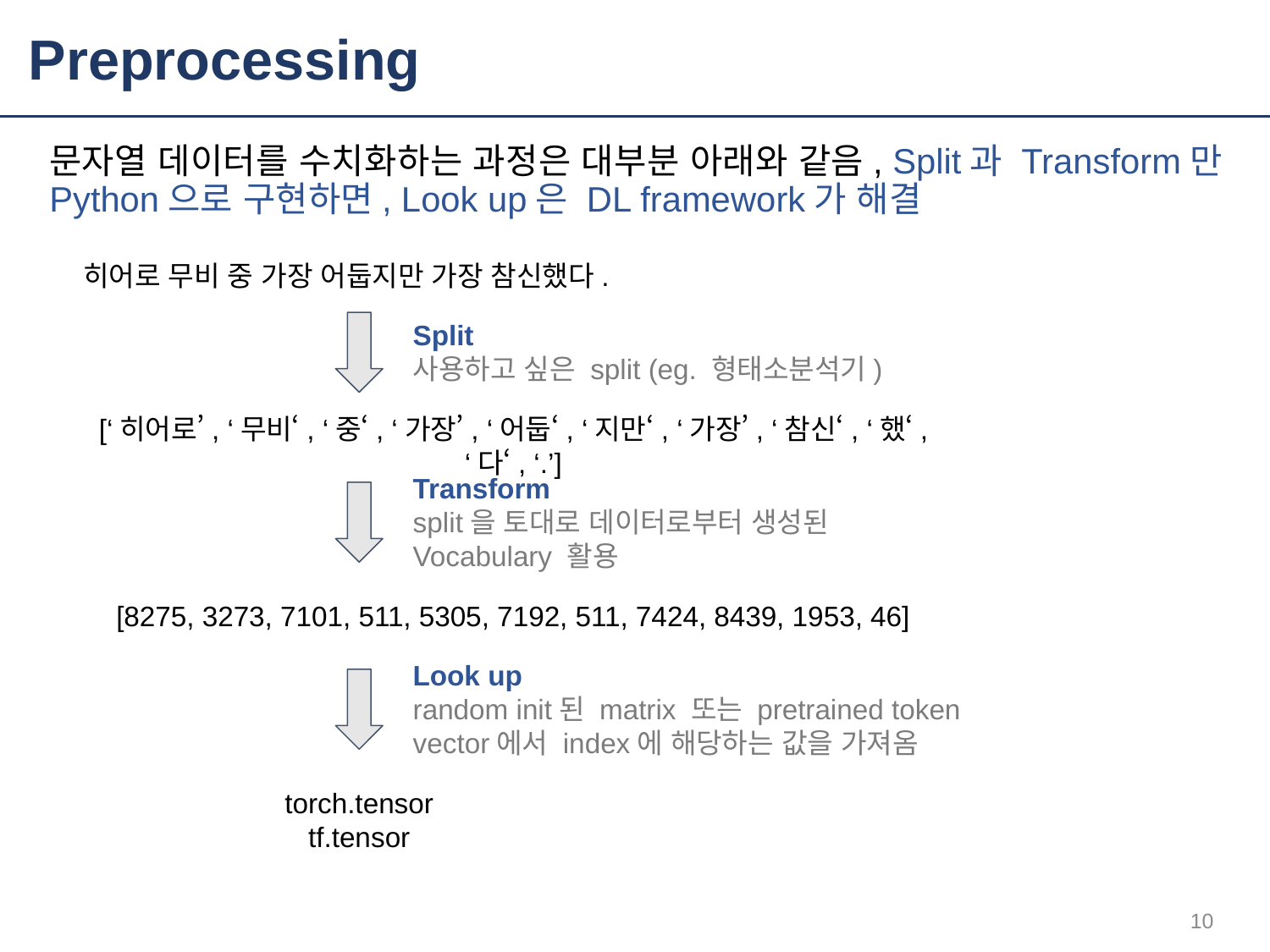

# Preprocessing
문자열 데이터를 수치화하는 과정은 대부분 아래와 같음, Split과 Transform만 Python으로 구현하면, Look up은 DL framework가 해결
히어로 무비 중 가장 어둡지만 가장 참신했다.
Split
사용하고 싶은 split (eg. 형태소분석기)

[‘히어로’, ‘무비‘, ‘중‘, ‘가장’, ‘어둡‘, ‘지만‘, ‘가장’, ‘참신‘, ‘했‘, ‘다‘, ‘.’]
Transform
split을 토대로 데이터로부터 생성된 Vocabulary 활용

[8275, 3273, 7101, 511, 5305, 7192, 511, 7424, 8439, 1953, 46]
Look up
random init된 matrix 또는 pretrained token vector에서 index에 해당하는 값을 가져옴

torch.tensor
tf.tensor
10